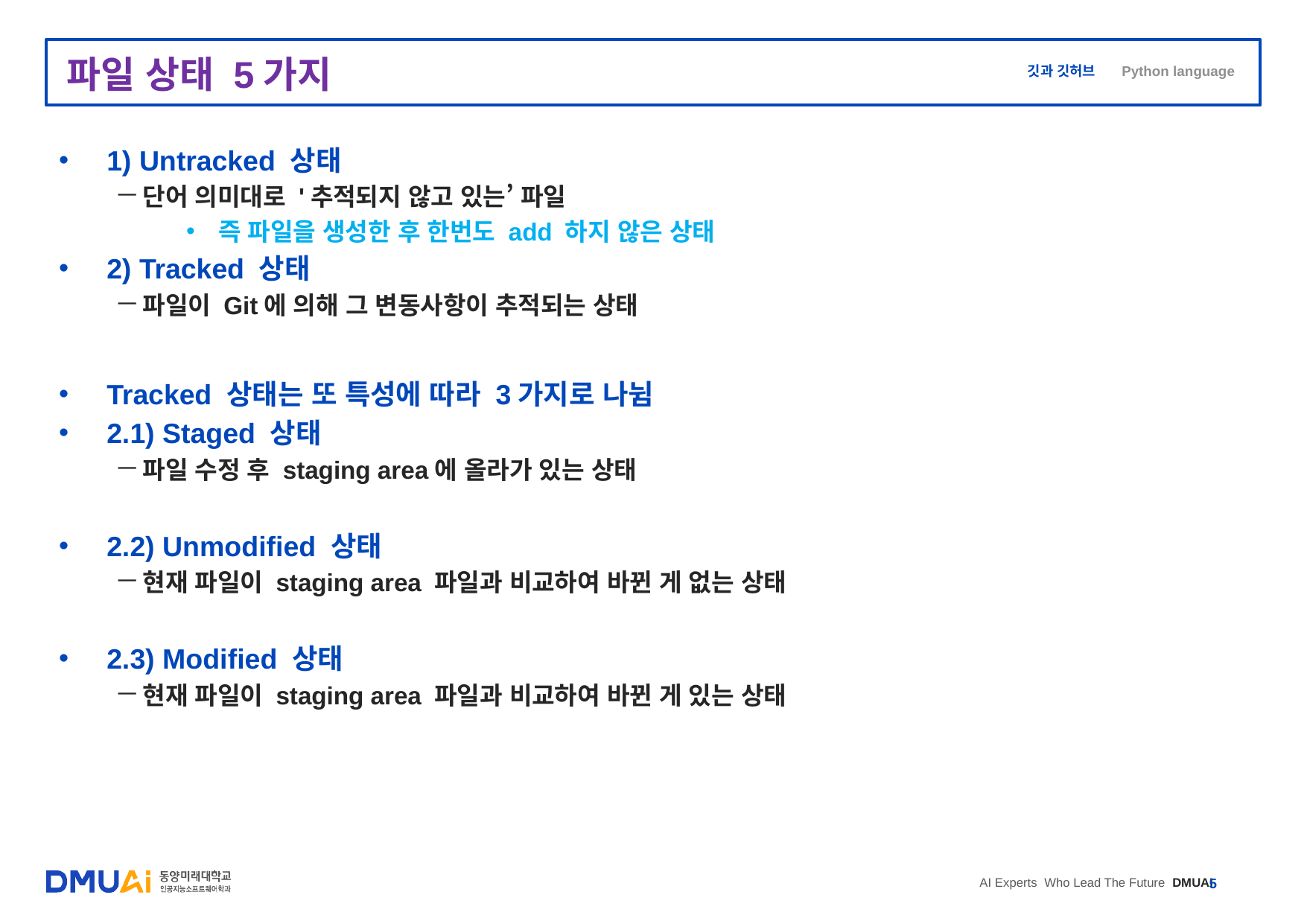

# 파일 상태 5가지
1) Untracked 상태
단어 의미대로 '추적되지 않고 있는’ 파일
즉 파일을 생성한 후 한번도 add 하지 않은 상태
2) Tracked 상태
파일이 Git에 의해 그 변동사항이 추적되는 상태

Tracked 상태는 또 특성에 따라 3가지로 나뉨
2.1) Staged 상태
파일 수정 후 staging area에 올라가 있는 상태

2.2) Unmodified 상태
현재 파일이 staging area 파일과 비교하여 바뀐 게 없는 상태

2.3) Modified 상태
현재 파일이 staging area 파일과 비교하여 바뀐 게 있는 상태